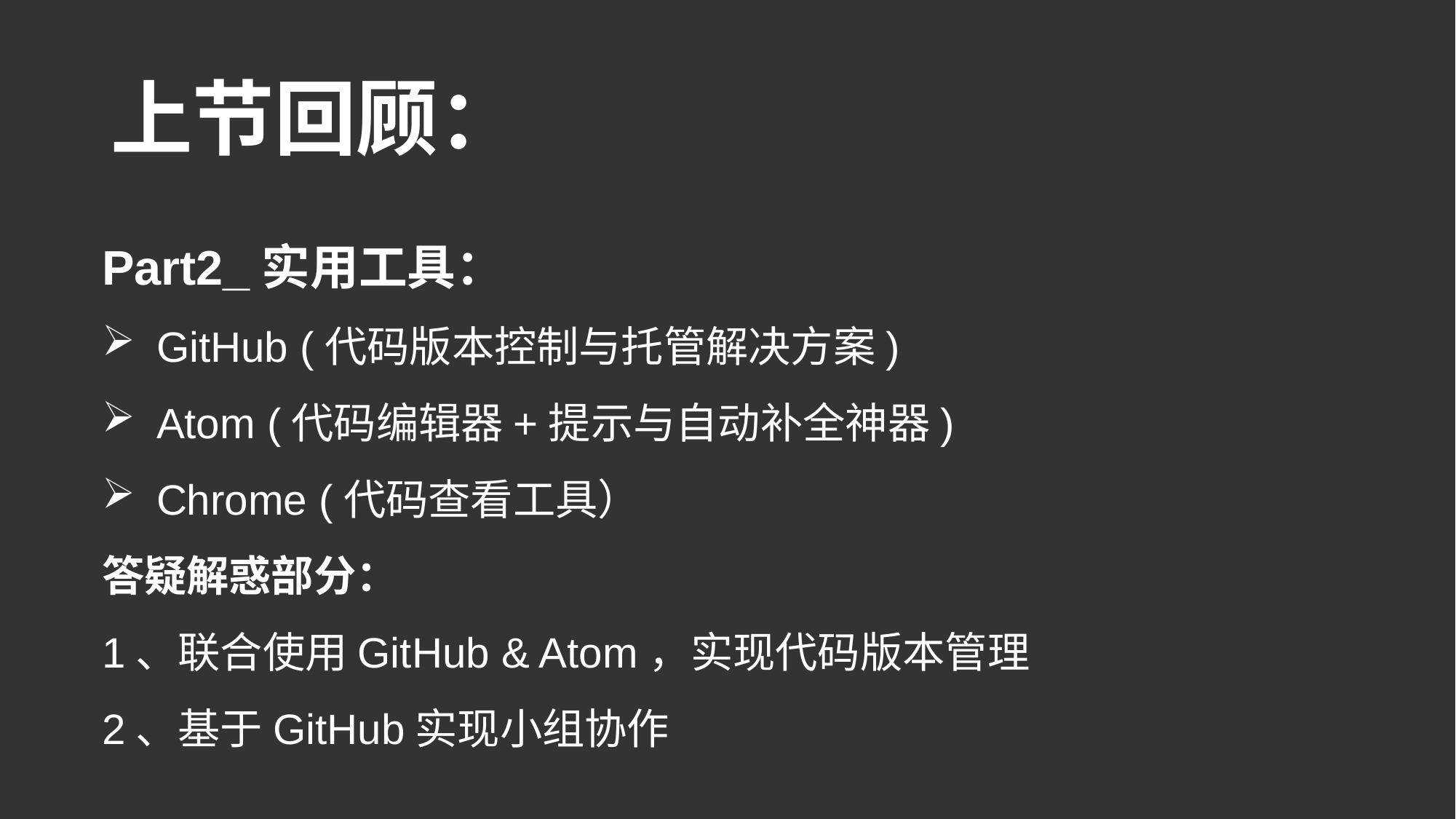

# 上节回顾：
Part2_实用工具：
GitHub (代码版本控制与托管解决方案)
Atom (代码编辑器+提示与自动补全神器)
Chrome (代码查看工具）
答疑解惑部分：
1、联合使用GitHub & Atom，实现代码版本管理
2、基于GitHub实现小组协作